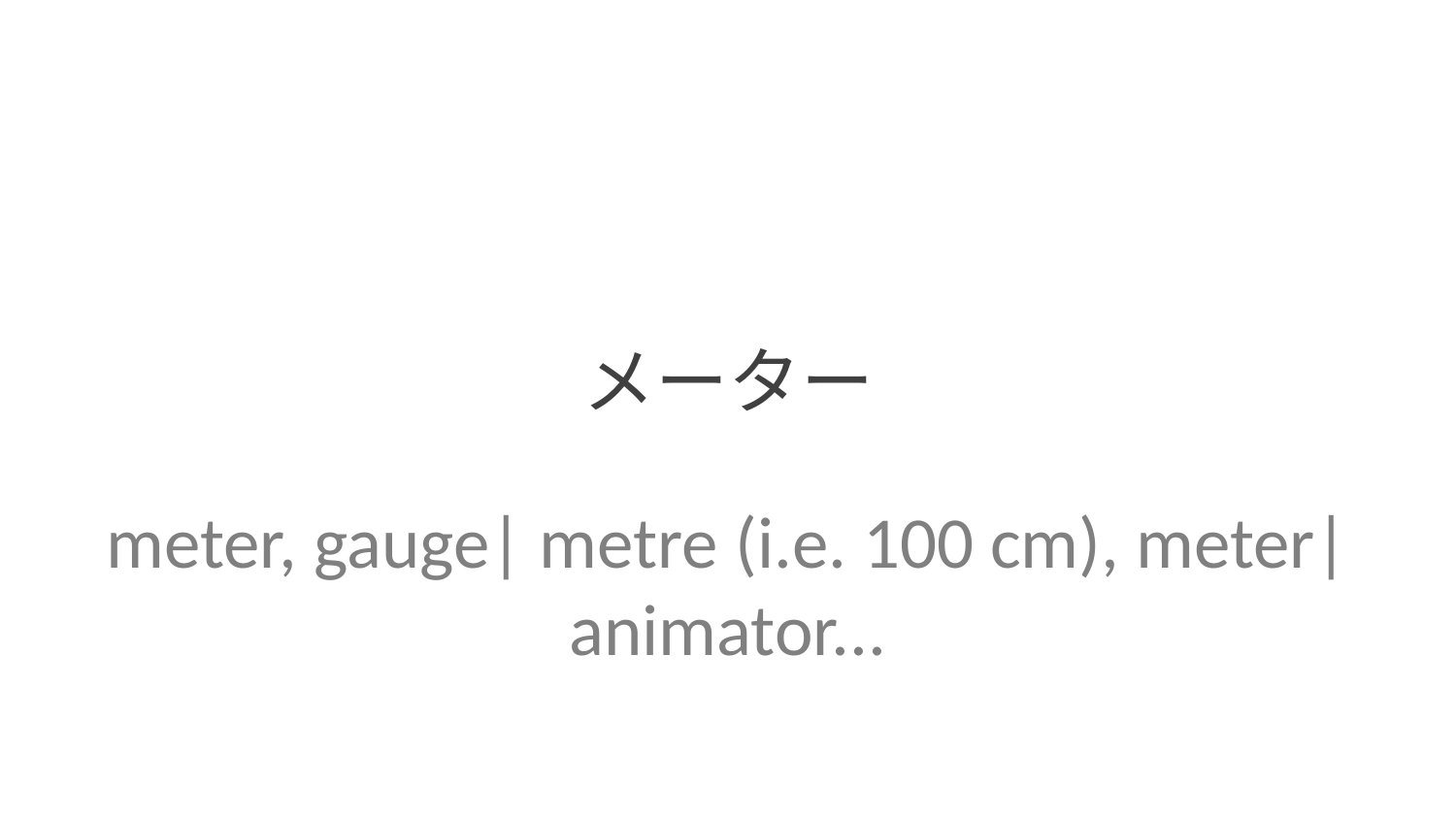

メーター
meter, gauge| metre (i.e. 100 cm), meter| animator...